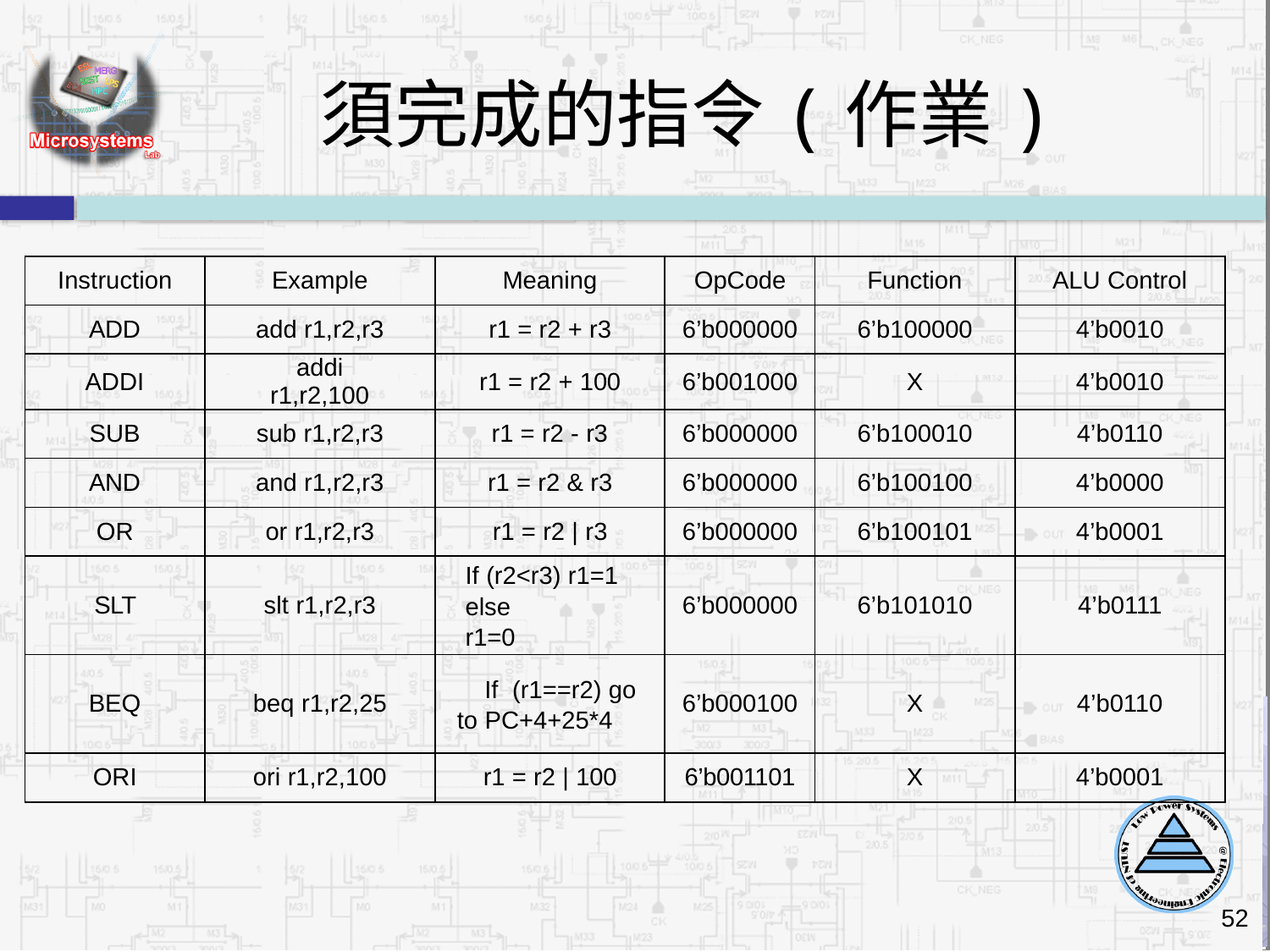

# 須完成的指令(作業)
| Instruction | Example | Meaning | OpCode | Function | ALU Control |
| --- | --- | --- | --- | --- | --- |
| ADD | add r1,r2,r3 | r1 = r2 + r3 | 6’b000000 | 6’b100000 | 4’b0010 |
| ADDI | addi r1,r2,100 | r1 = r2 + 100 | 6’b001000 | X | 4’b0010 |
| SUB | sub r1,r2,r3 | r1 = r2 - r3 | 6’b000000 | 6’b100010 | 4’b0110 |
| AND | and r1,r2,r3 | r1 = r2 & r3 | 6’b000000 | 6’b100100 | 4’b0000 |
| OR | or r1,r2,r3 | r1 = r2 | r3 | 6’b000000 | 6’b100101 | 4’b0001 |
| SLT | slt r1,r2,r3 | If (r2<r3) r1=1 else r1=0 | 6’b000000 | 6’b101010 | 4’b0111 |
| BEQ | beq r1,r2,25 | If (r1==r2) go to PC+4+25\*4 | 6’b000100 | X | 4’b0110 |
| ORI | ori r1,r2,100 | r1 = r2 | 100 | 6’b001101 | X | 4’b0001 |
52